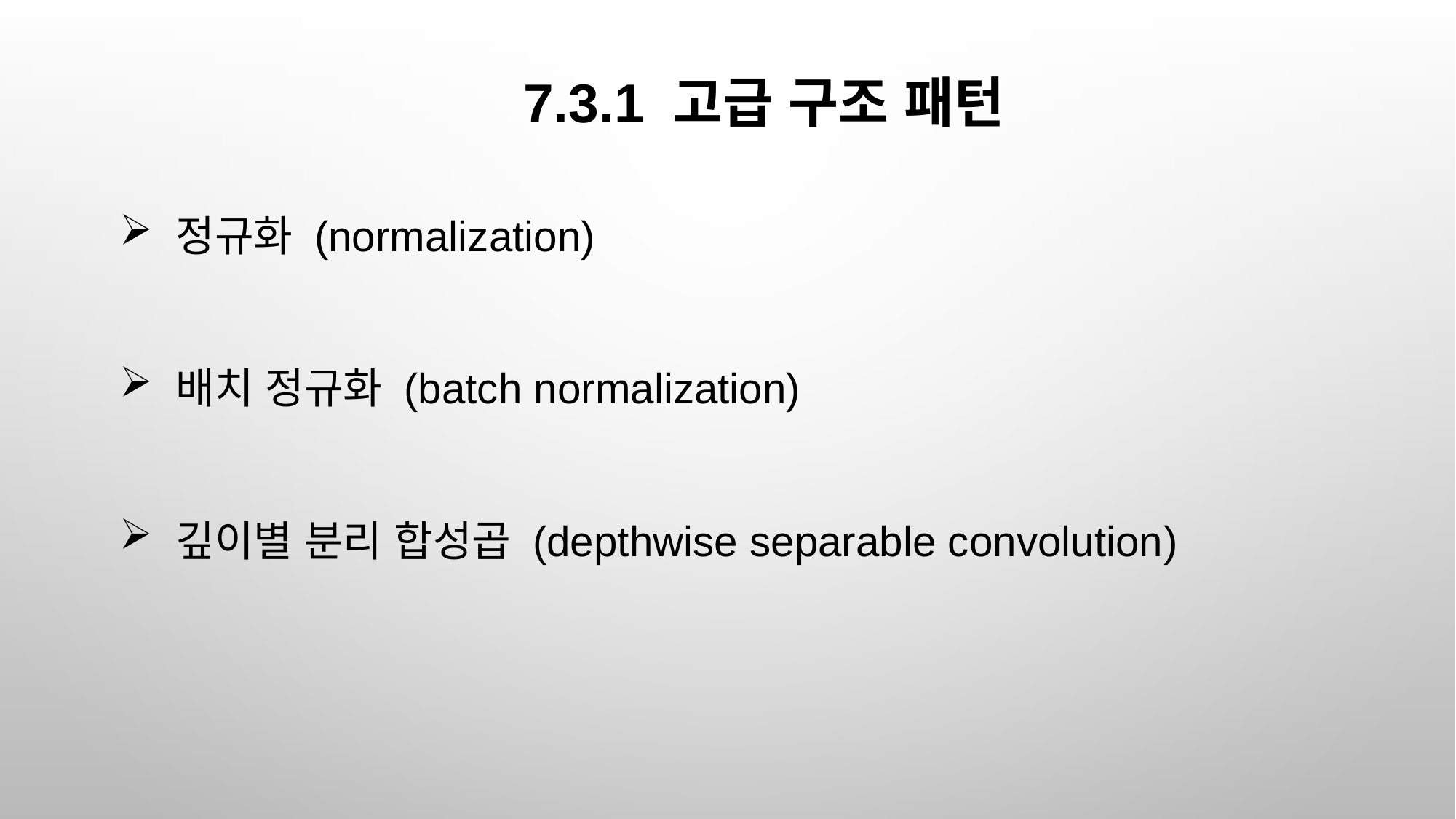

# 7.3.1 고급 구조 패턴
 정규화 (normalization)

 배치 정규화 (batch normalization)

 깊이별 분리 합성곱 (depthwise separable convolution)